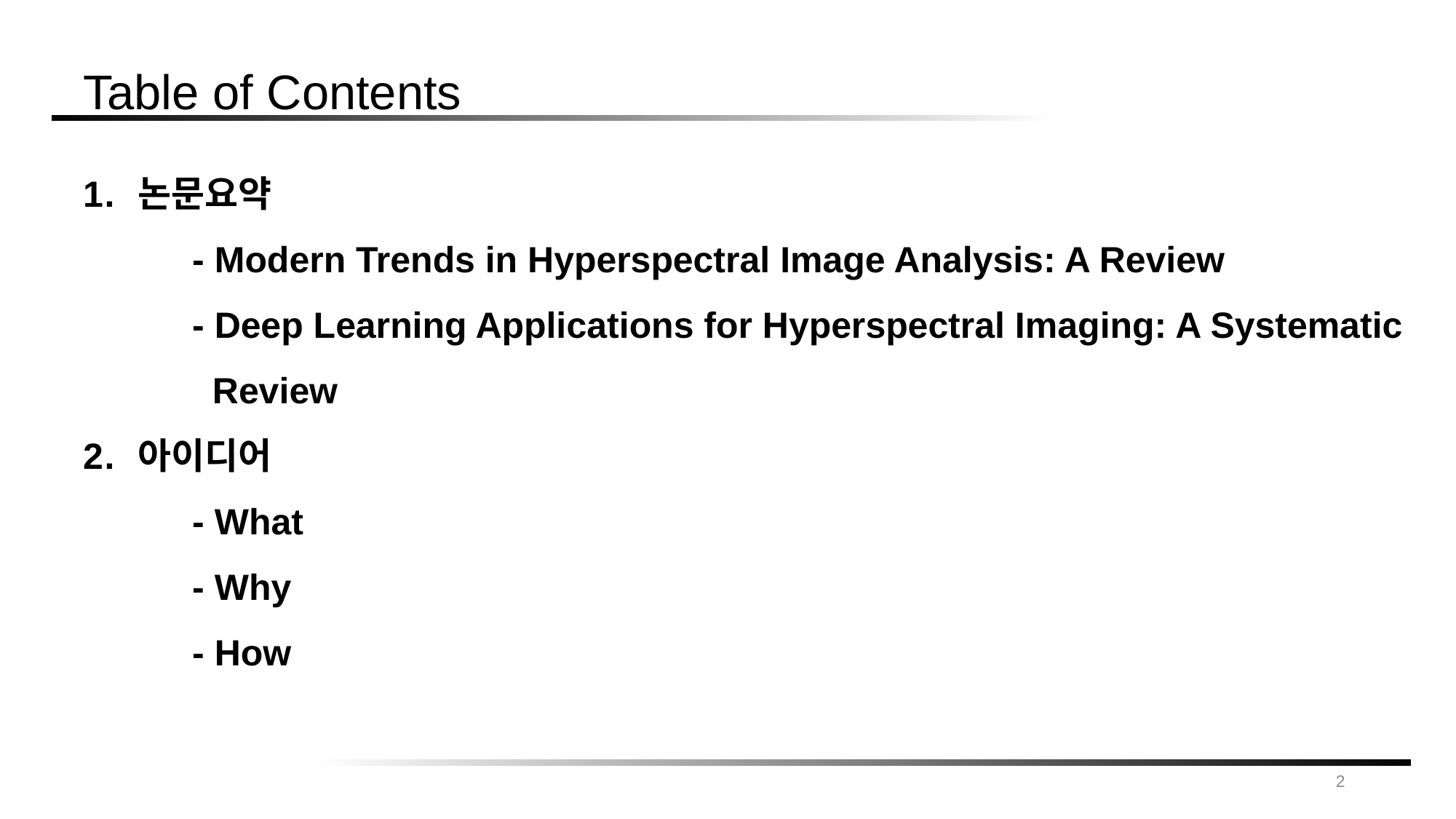

Table of Contents
논문요약
	- Modern Trends in Hyperspectral Image Analysis: A Review
	- Deep Learning Applications for Hyperspectral Imaging: A Systematic 	  Review
아이디어
	- What
	- Why
	- How
2